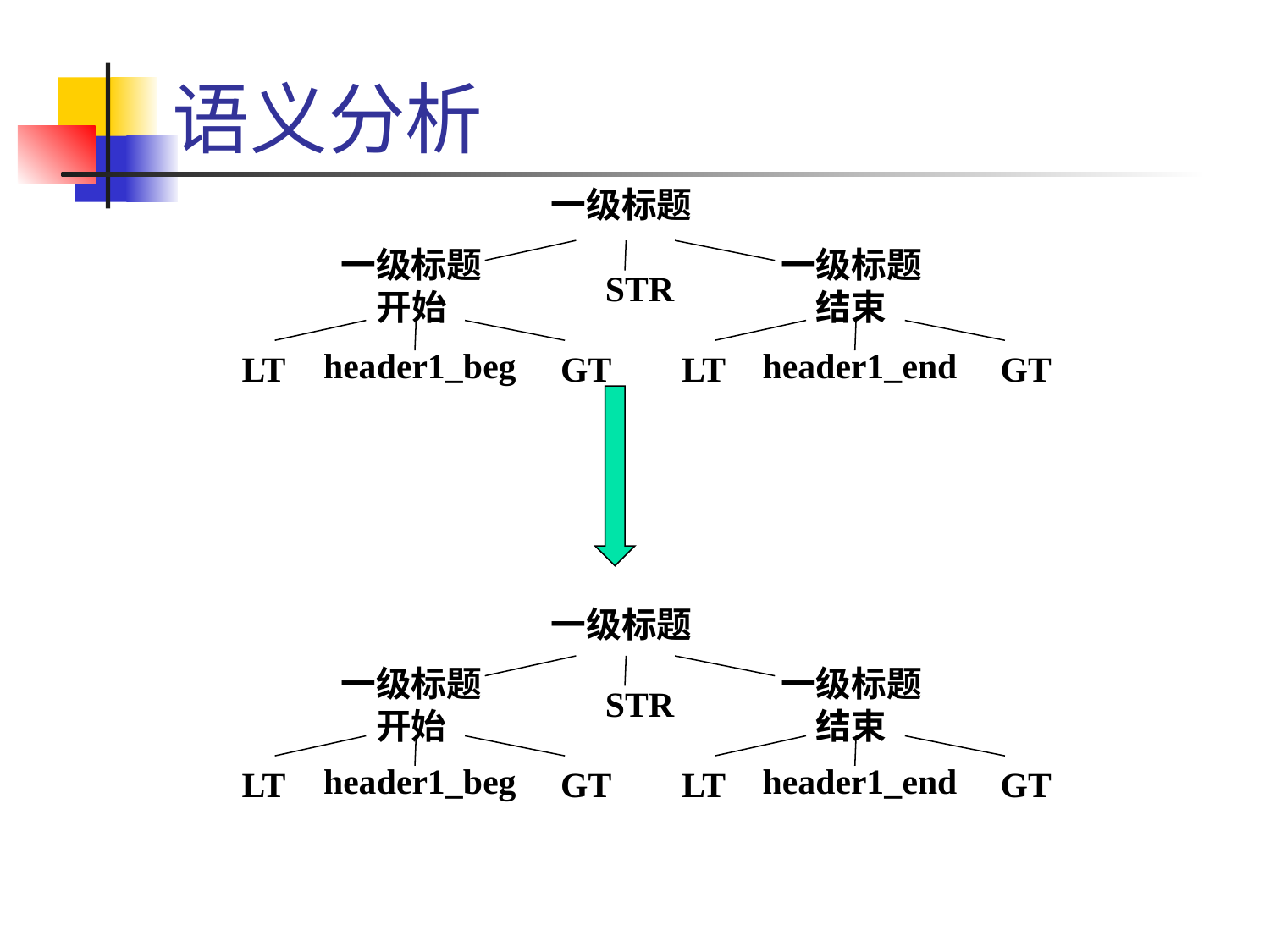

# 语义分析
一级标题
一级标题开始
一级标题结束

STR

header1_beg
header1_end
LT
GT
LT
GT

一级标题

STR

header1_beg
header1_end
LT
GT
LT
GT
一级标题开始
一级标题结束